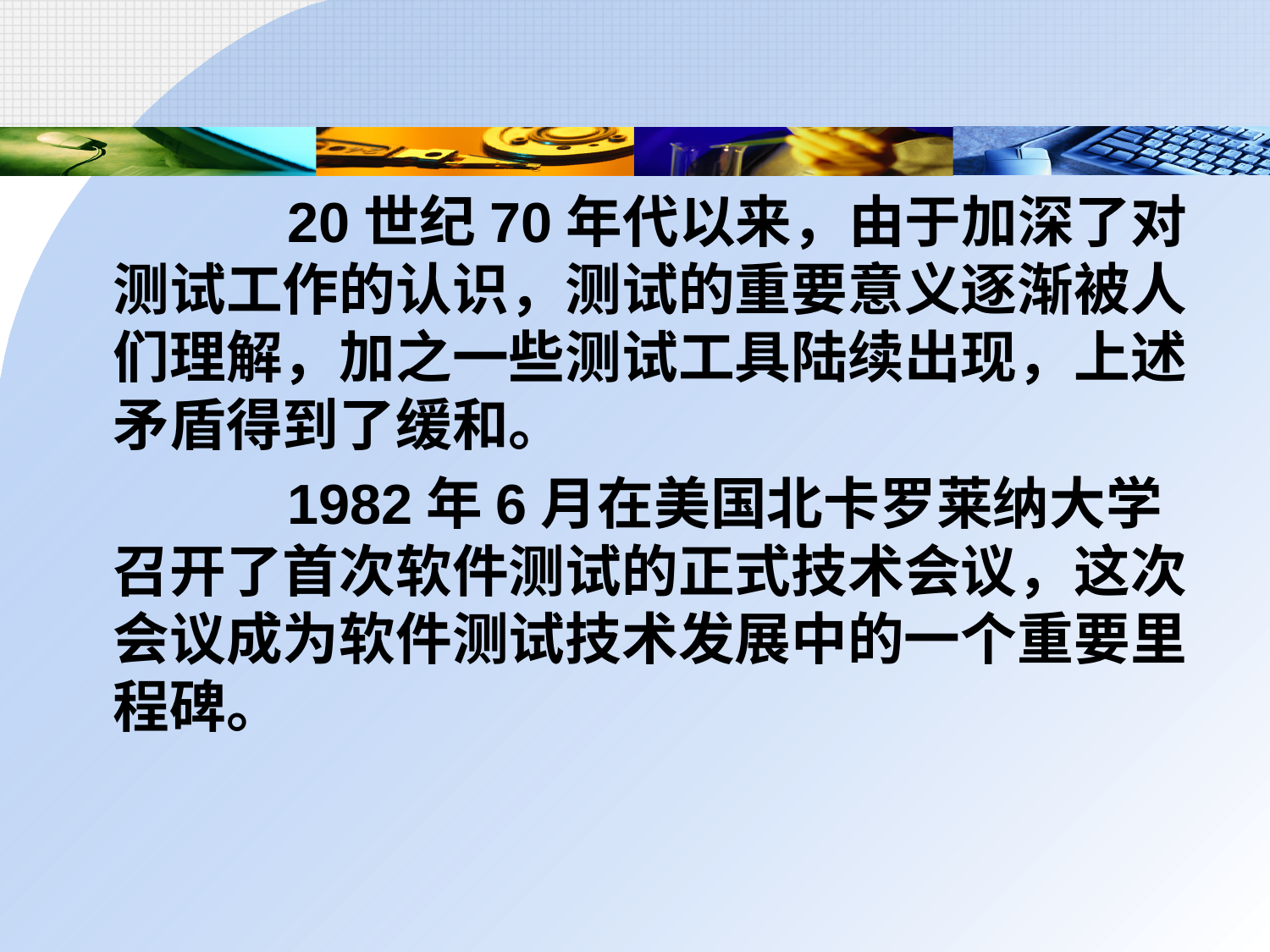

20世纪70年代以来，由于加深了对测试工作的认识，测试的重要意义逐渐被人们理解，加之一些测试工具陆续出现，上述矛盾得到了缓和。
		   1982年6月在美国北卡罗莱纳大学召开了首次软件测试的正式技术会议，这次会议成为软件测试技术发展中的一个重要里程碑。